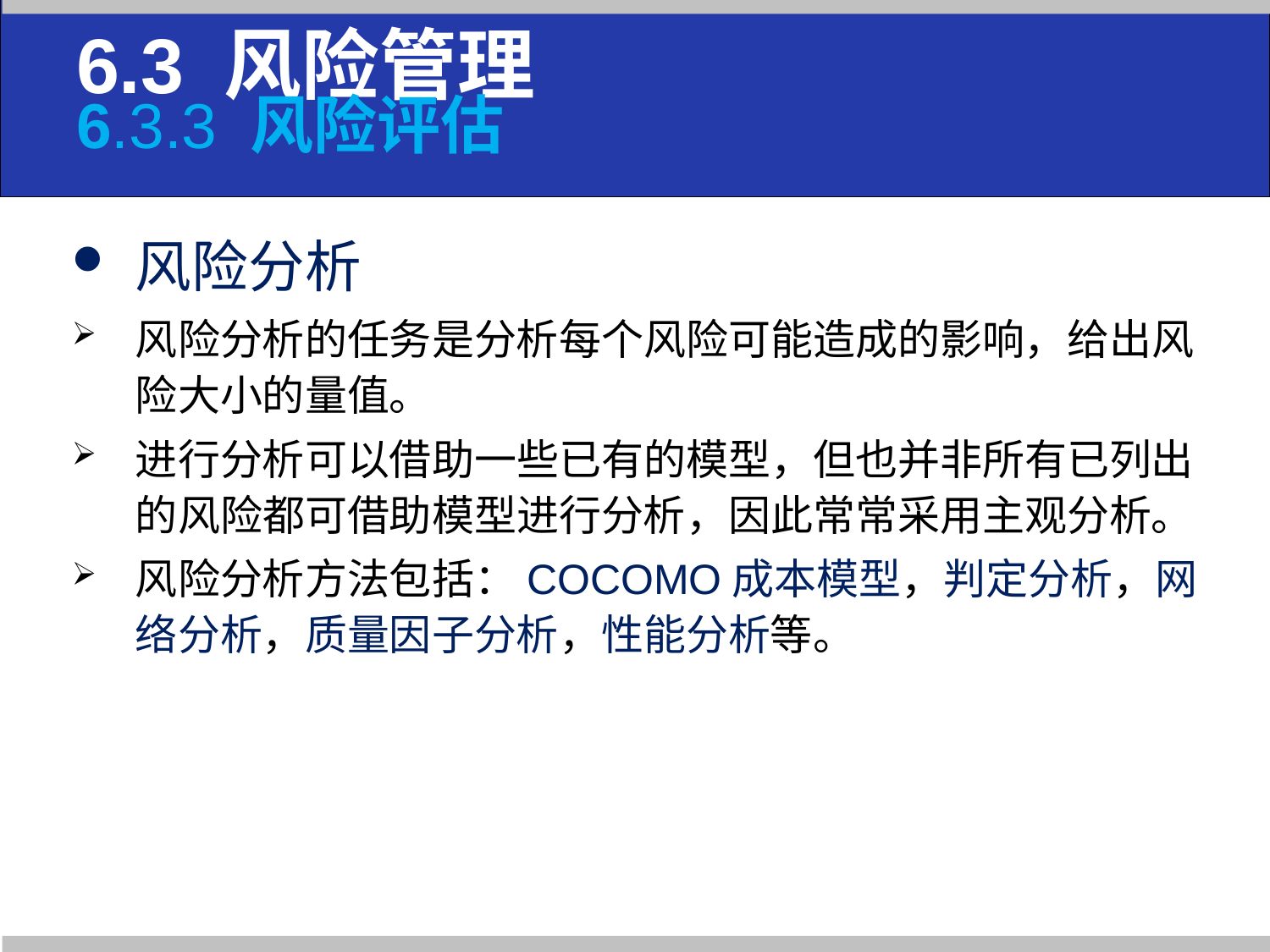

6.3 风险管理
6.3.3 风险评估
风险分析
风险分析的任务是分析每个风险可能造成的影响，给出风险大小的量值。
进行分析可以借助一些已有的模型，但也并非所有已列出的风险都可借助模型进行分析，因此常常采用主观分析。
风险分析方法包括：COCOMO成本模型，判定分析，网络分析，质量因子分析，性能分析等。
770